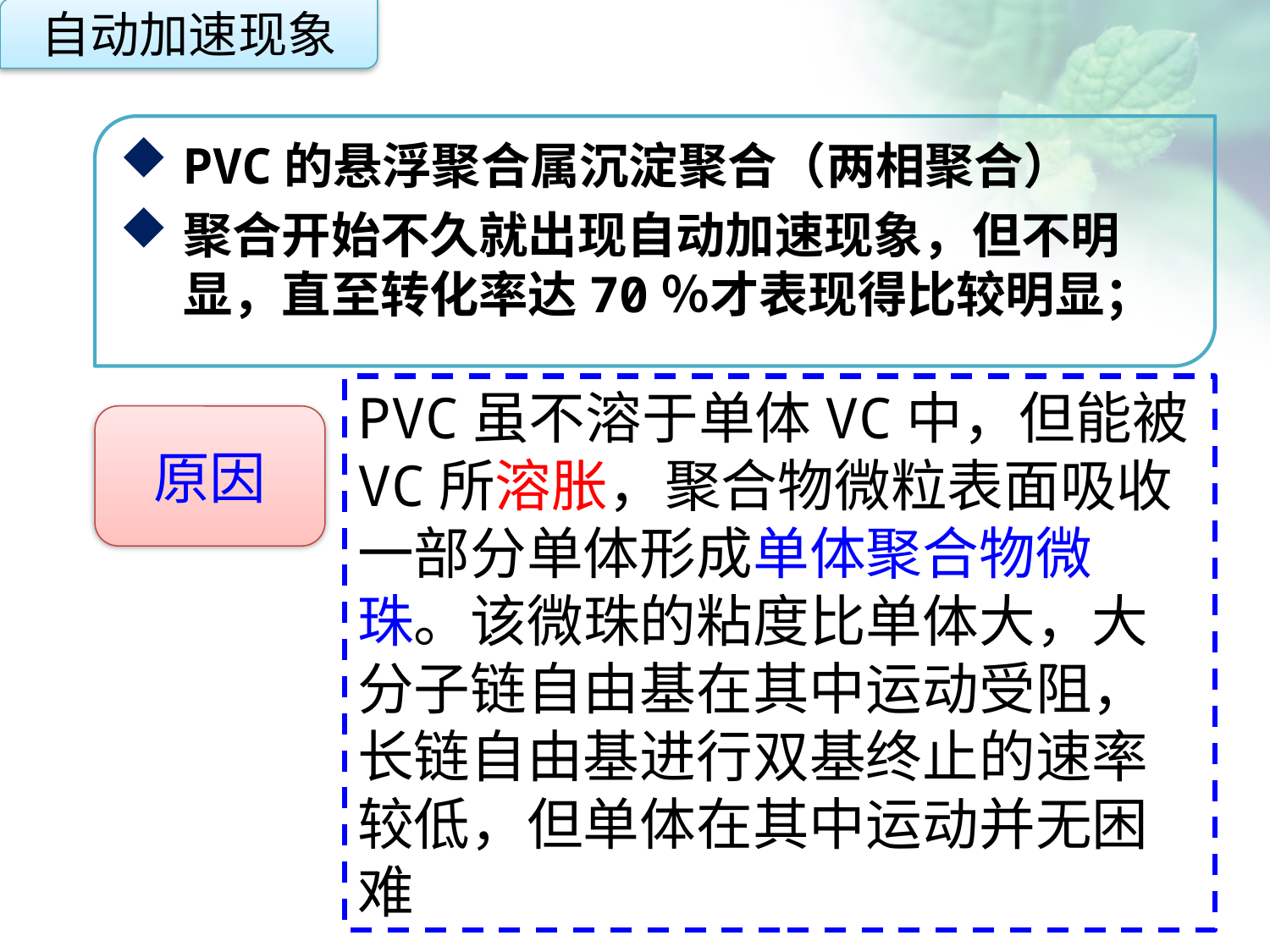

自动加速现象
PVC的悬浮聚合属沉淀聚合（两相聚合）
聚合开始不久就出现自动加速现象，但不明显，直至转化率达70％才表现得比较明显；
点击添加文本
PVC虽不溶于单体VC中，但能被VC所溶胀，聚合物微粒表面吸收一部分单体形成单体聚合物微珠。该微珠的粘度比单体大，大分子链自由基在其中运动受阻，长链自由基进行双基终止的速率较低，但单体在其中运动并无困难
原因
点击添加文本
点击添加文本
点击添加文本